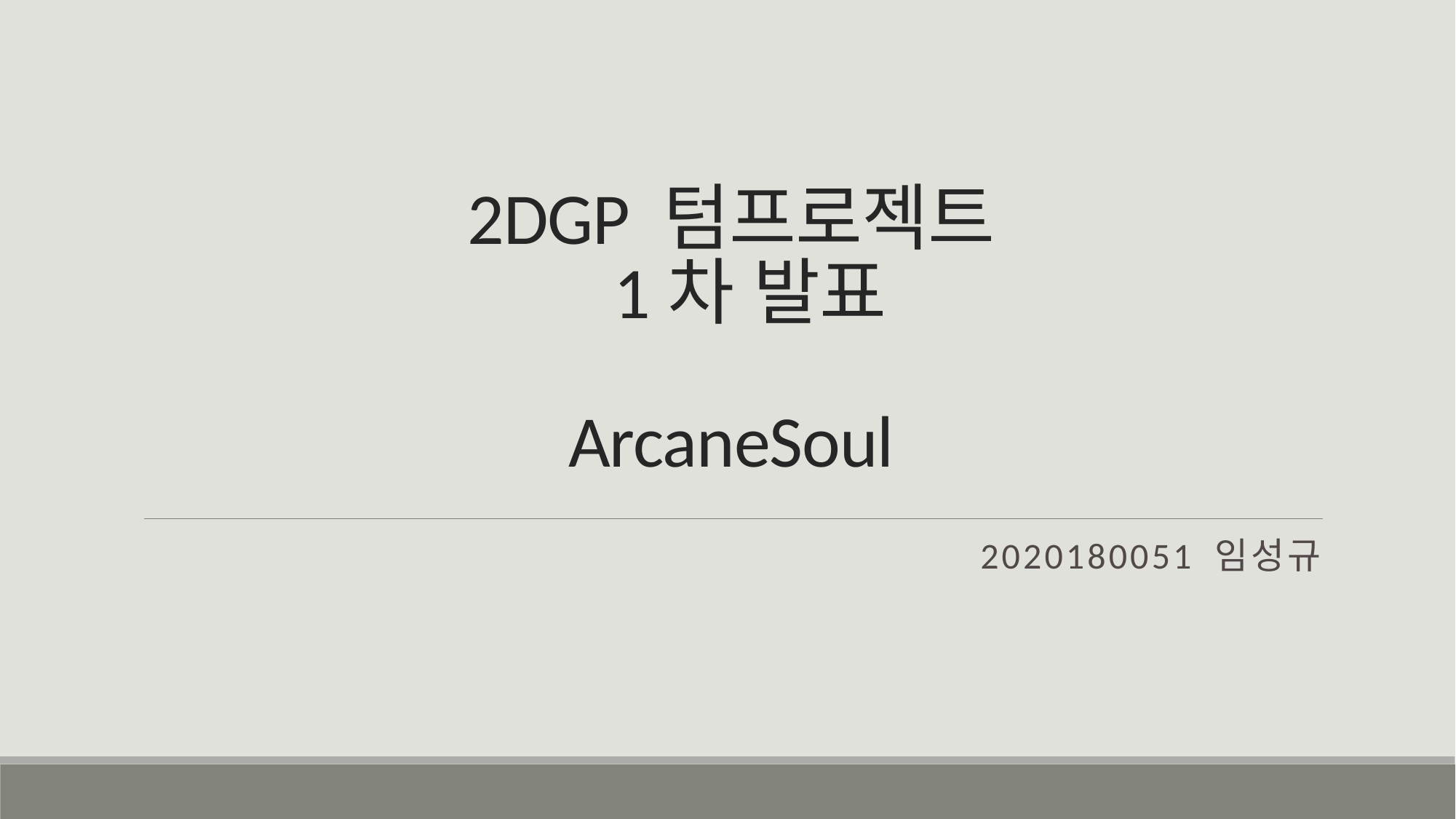

# 2DGP 텀프로젝트 1차 발표 ArcaneSoul
2020180051 임성규